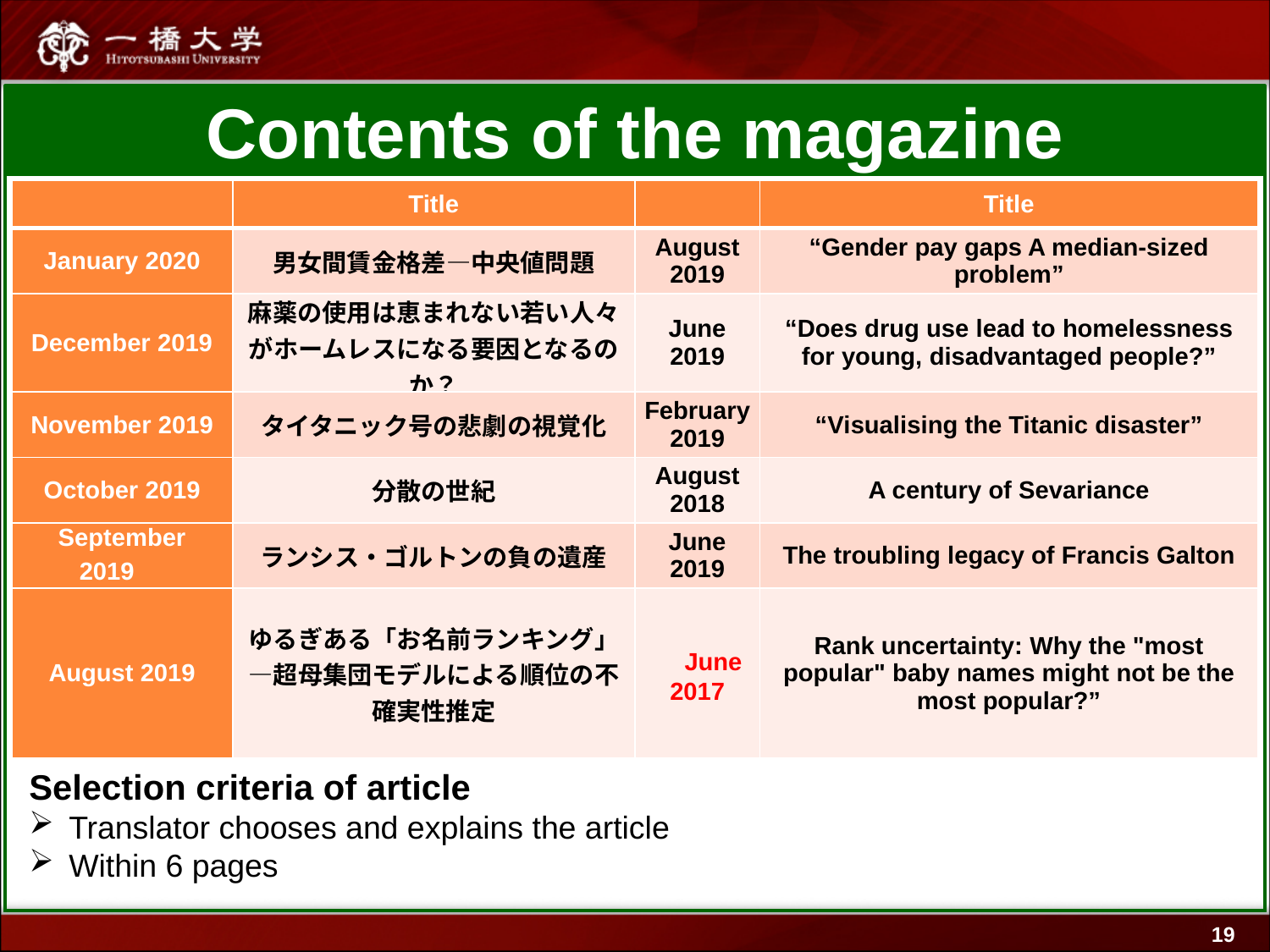

# Contents of the magazine

|  | Title |  | Title |
| --- | --- | --- | --- |
| January 2020 | 男女間賃金格差―中央値問題 | August 2019 | “Gender pay gaps A median-sized problem” |
| December 2019 | 麻薬の使用は恵まれない若い人々がホームレスになる要因となるのか？ | June 2019 | “Does drug use lead to homelessness for young, disadvantaged people?” |
| November 2019 | タイタニック号の悲劇の視覚化 | February 2019 | “Visualising the Titanic disaster” |
| October 2019 | 分散の世紀 | August 2018 | A century of Sevariance |
| September 2019 | ランシス・ゴルトンの負の遺産 | June 2019 | The troubling legacy of Francis Galton |
| August 2019 | ゆるぎある「お名前ランキング」―超母集団モデルによる順位の不確実性推定 | June 2017 | Rank uncertainty: Why the "most popular" baby names might not be the most popular?” |
Statistics
Selection criteria of article
Translator chooses and explains the article
Within 6 pages
19